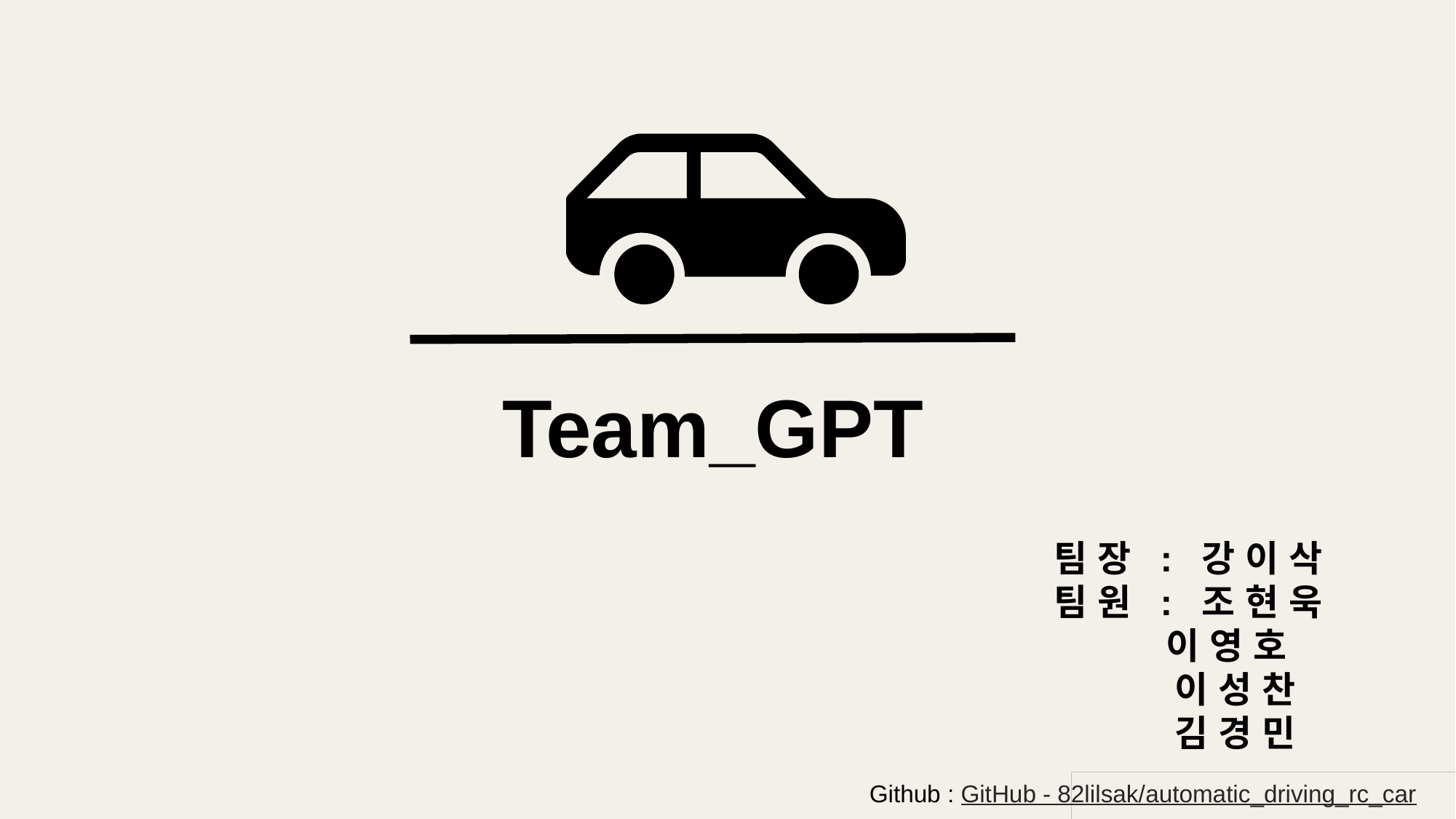

Team_GPT
팀 장  :  강 이 삭
팀 원  :  조 현 욱
           이 영 호
           이 성 찬
           김 경 민

Github : GitHub - 82lilsak/automatic_driving_rc_car